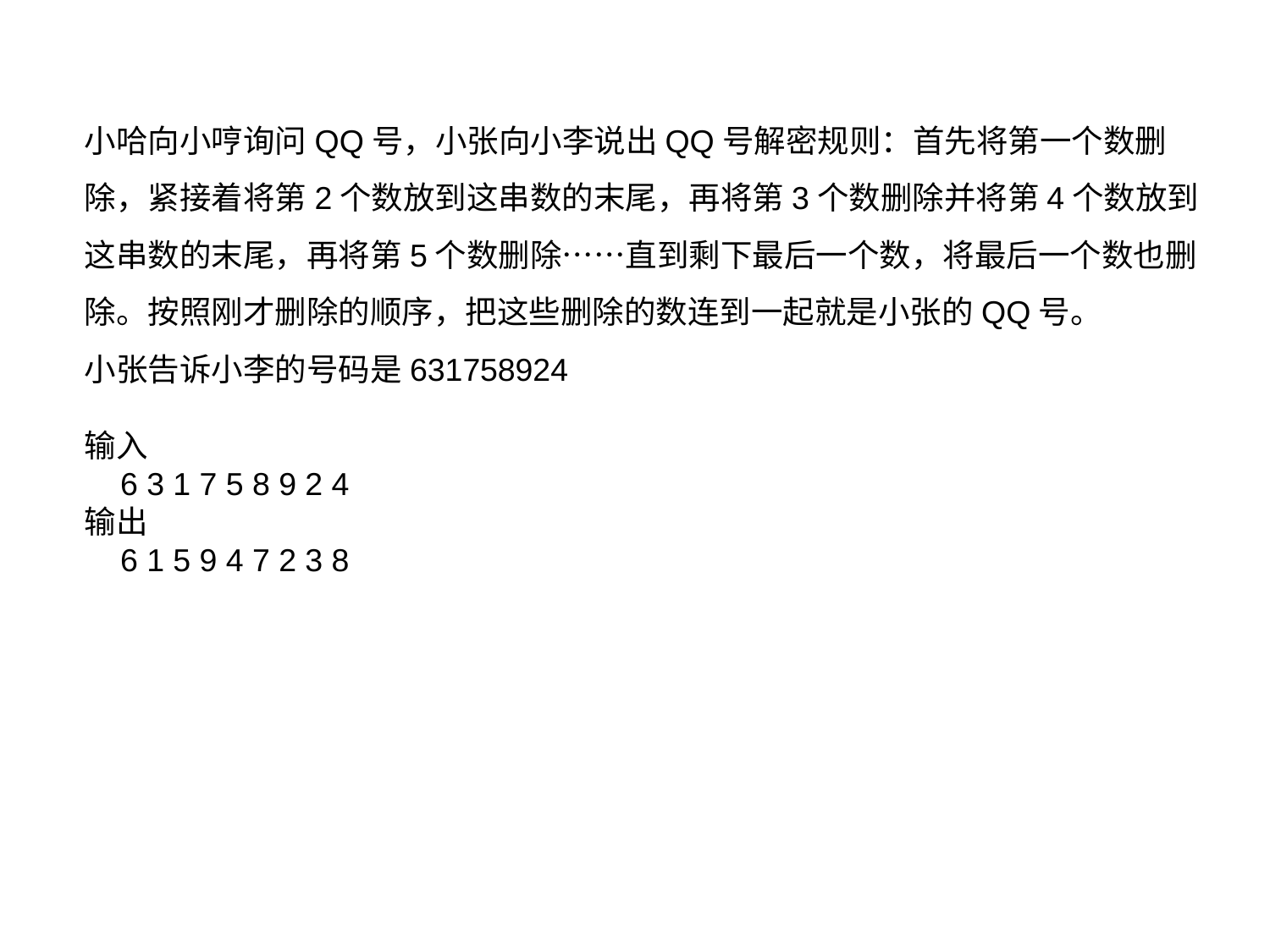

小哈向小哼询问QQ号，小张向小李说出QQ号解密规则：首先将第一个数删除，紧接着将第2个数放到这串数的末尾，再将第3个数删除并将第4个数放到这串数的末尾，再将第5个数删除……直到剩下最后一个数，将最后一个数也删除。按照刚才删除的顺序，把这些删除的数连到一起就是小张的QQ号。
小张告诉小李的号码是631758924

输入
    6 3 1 7 5 8 9 2 4
输出
    6 1 5 9 4 7 2 3 8